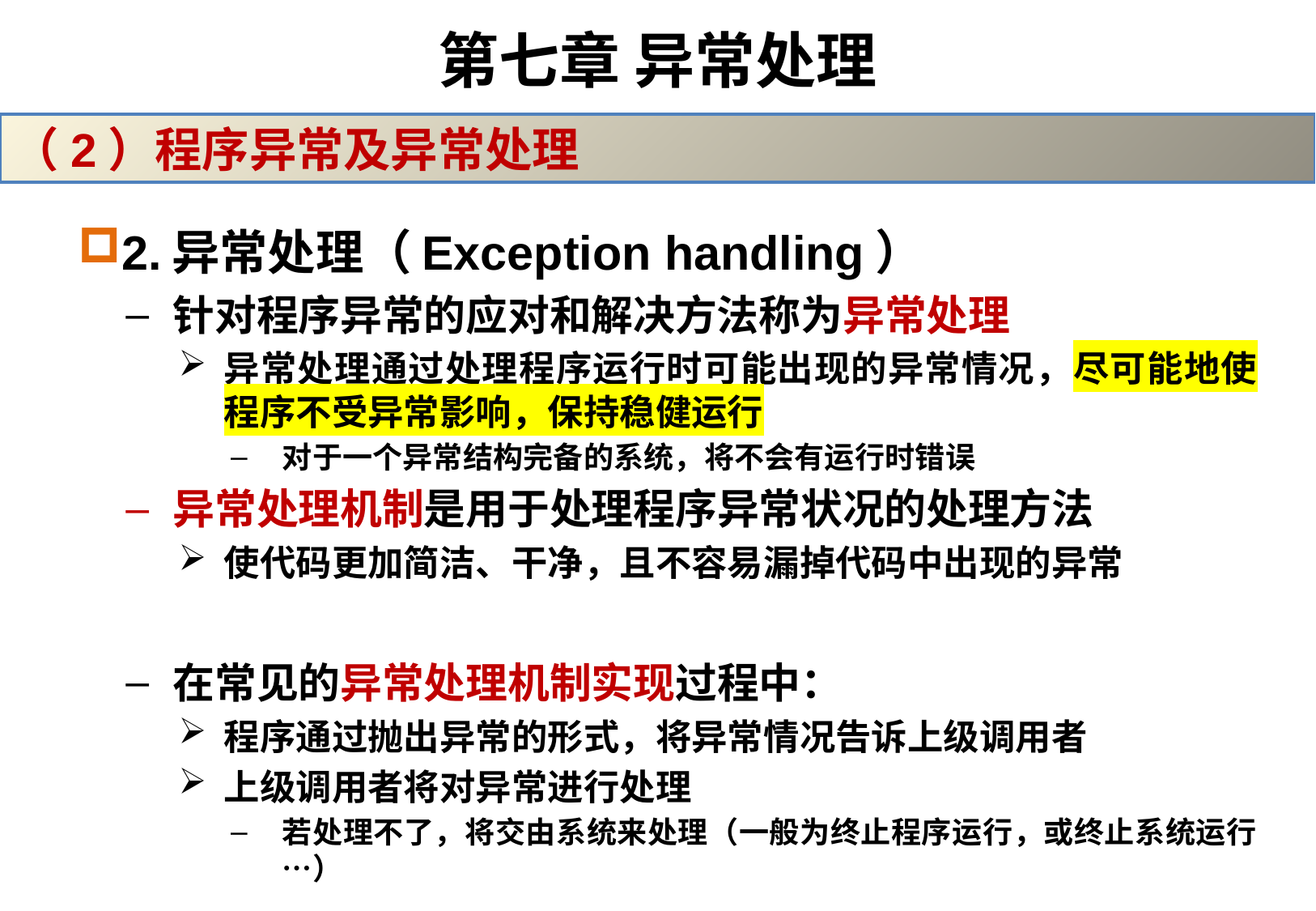

# 第七章 异常处理
（2）程序异常及异常处理
2.异常处理（Exception handling）
针对程序异常的应对和解决方法称为异常处理
异常处理通过处理程序运行时可能出现的异常情况，尽可能地使程序不受异常影响，保持稳健运行
对于一个异常结构完备的系统，将不会有运行时错误
异常处理机制是用于处理程序异常状况的处理方法
使代码更加简洁、干净，且不容易漏掉代码中出现的异常

在常见的异常处理机制实现过程中：
程序通过抛出异常的形式，将异常情况告诉上级调用者
上级调用者将对异常进行处理
若处理不了，将交由系统来处理（一般为终止程序运行，或终止系统运行…）